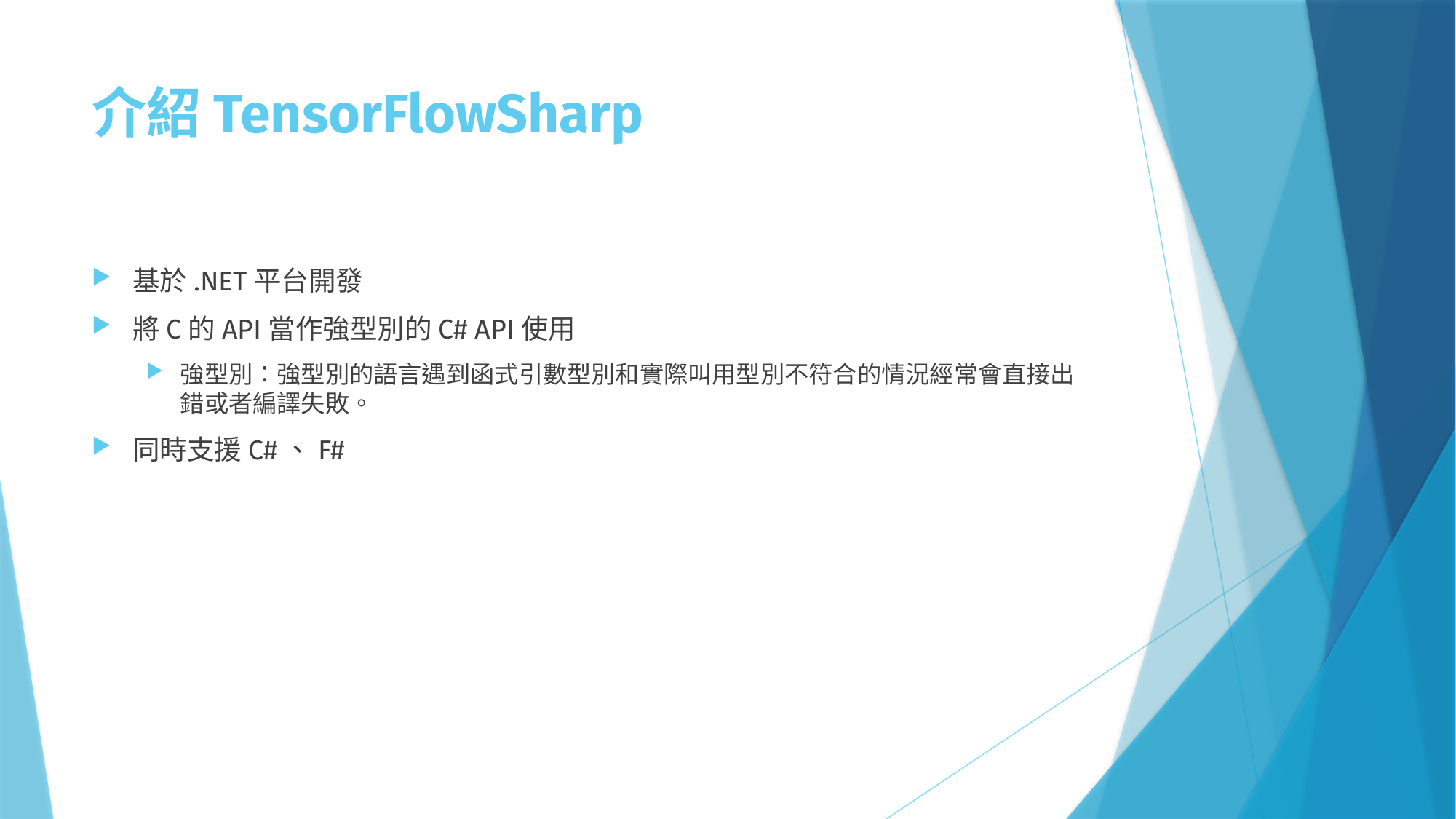

# 介紹TensorFlowSharp
基於.NET平台開發
將C的API當作強型別的C# API使用
強型別：強型別的語言遇到函式引數型別和實際叫用型別不符合的情況經常會直接出錯或者編譯失敗。
同時支援C#、F#